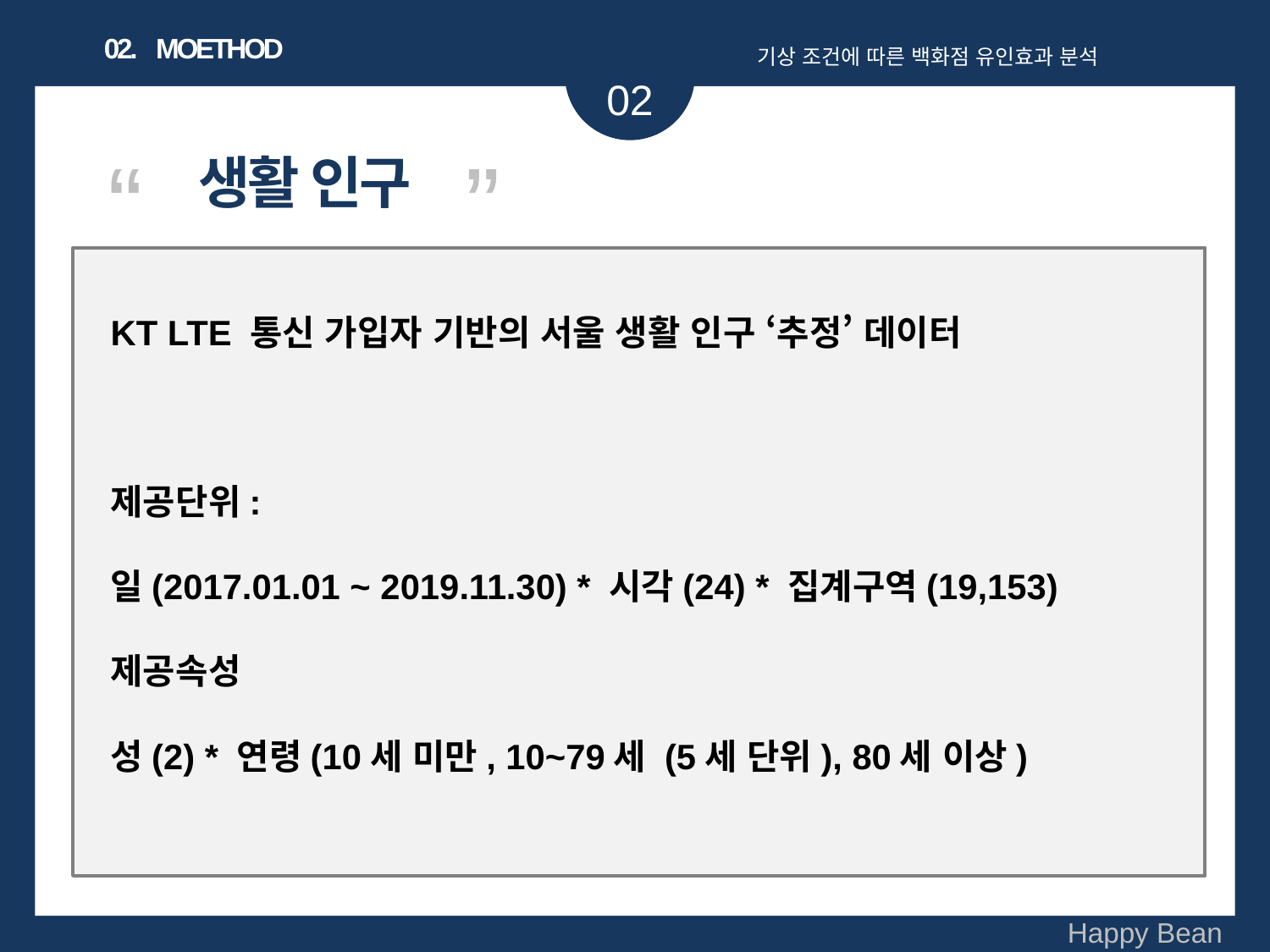

02.    MOETHOD
기상 조건에 따른 백화점 유인효과 분석
02

“           ”
생활 인구

KT LTE 통신 가입자 기반의 서울 생활 인구 ‘추정’ 데이터

제공단위:
일(2017.01.01 ~ 2019.11.30) * 시각(24) * 집계구역(19,153)
제공속성
성(2) * 연령(10세 미만, 10~79세 (5세 단위), 80세 이상)

Happy Bean

기상변화에 따른 백화점 생활인구 분석을 통해

기상에 따라, 어떠한 연령과 성별의 인구가 백화점에 위치하는지 알 수 있다.

파생적으로,  기상에 따라 백화점이 주변상권 인구를 얼마나 흡수하는지 파악할 수 있다.